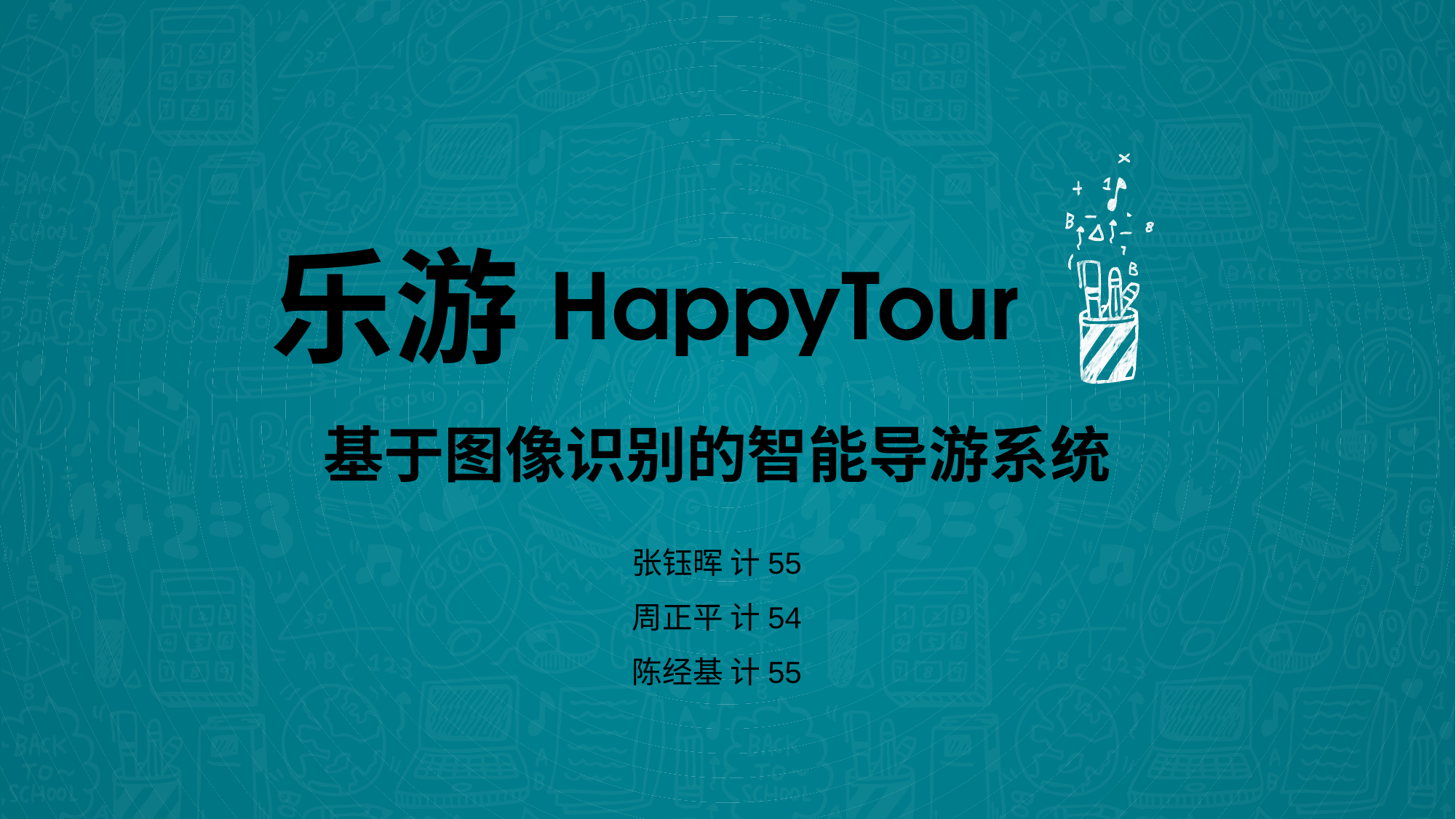

乐游
HappyTour
基于图像识别的智能导游系统

张钰晖 计55
周正平 计54
陈经基 计55